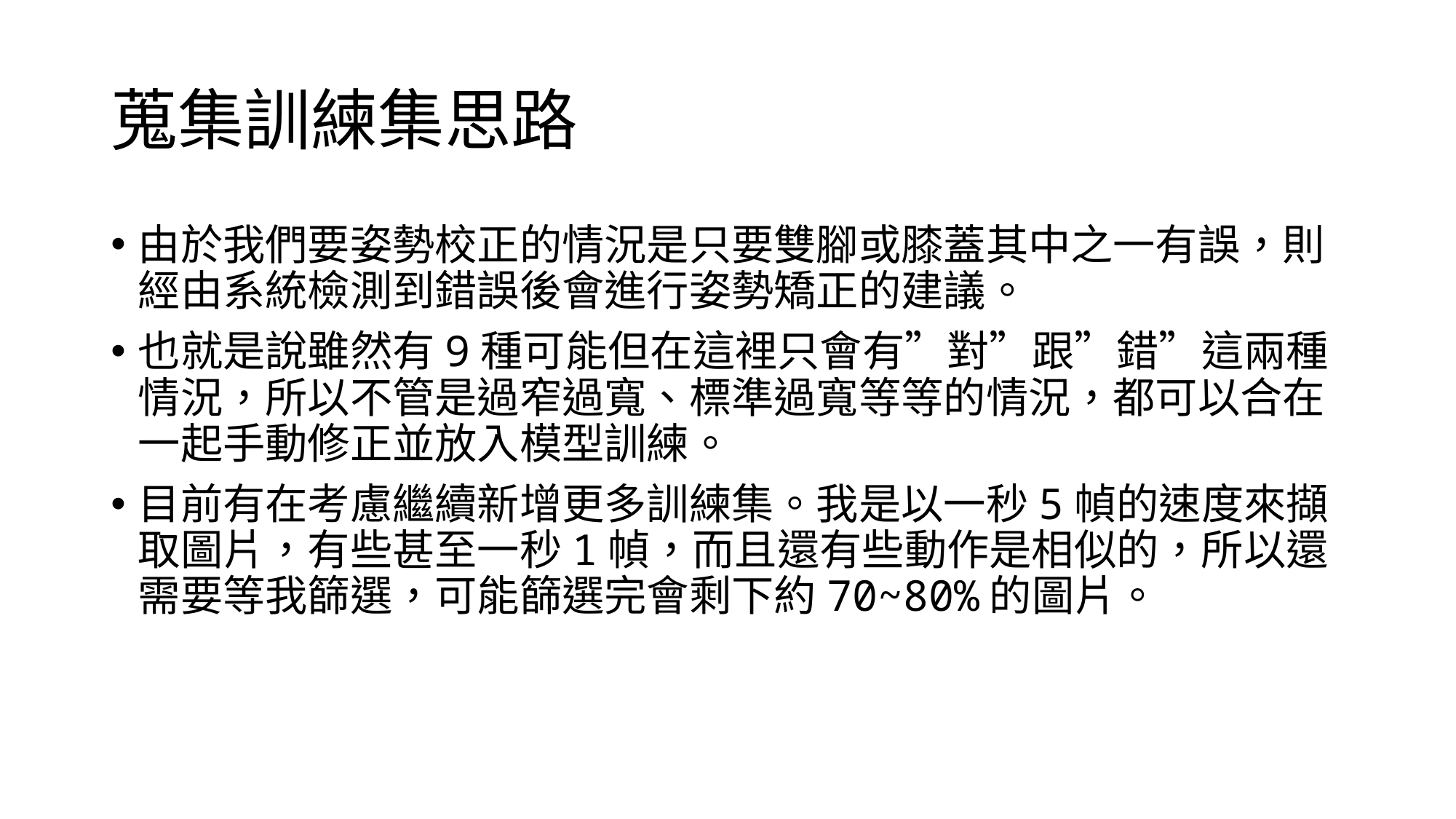

# 蒐集訓練集思路
由於我們要姿勢校正的情況是只要雙腳或膝蓋其中之一有誤，則經由系統檢測到錯誤後會進行姿勢矯正的建議。
也就是說雖然有9種可能但在這裡只會有”對”跟”錯”這兩種情況，所以不管是過窄過寬、標準過寬等等的情況，都可以合在一起手動修正並放入模型訓練。
目前有在考慮繼續新增更多訓練集。我是以一秒5幀的速度來擷取圖片，有些甚至一秒1幀，而且還有些動作是相似的，所以還需要等我篩選，可能篩選完會剩下約70~80%的圖片。